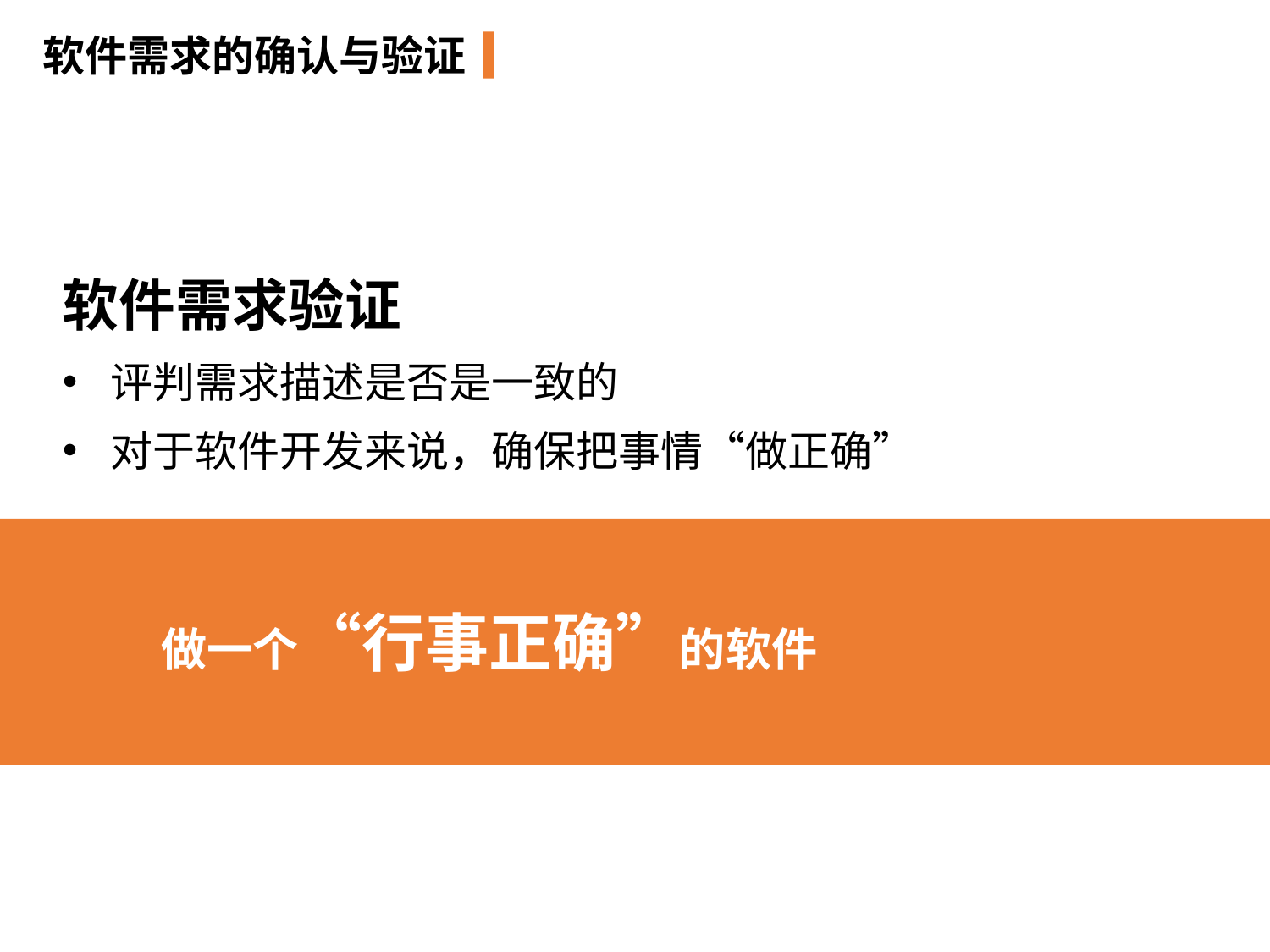

软件需求的确认与验证

软件需求验证
评判需求描述是否是一致的
对于软件开发来说，确保把事情“做正确”

做一个“行事正确”的软件